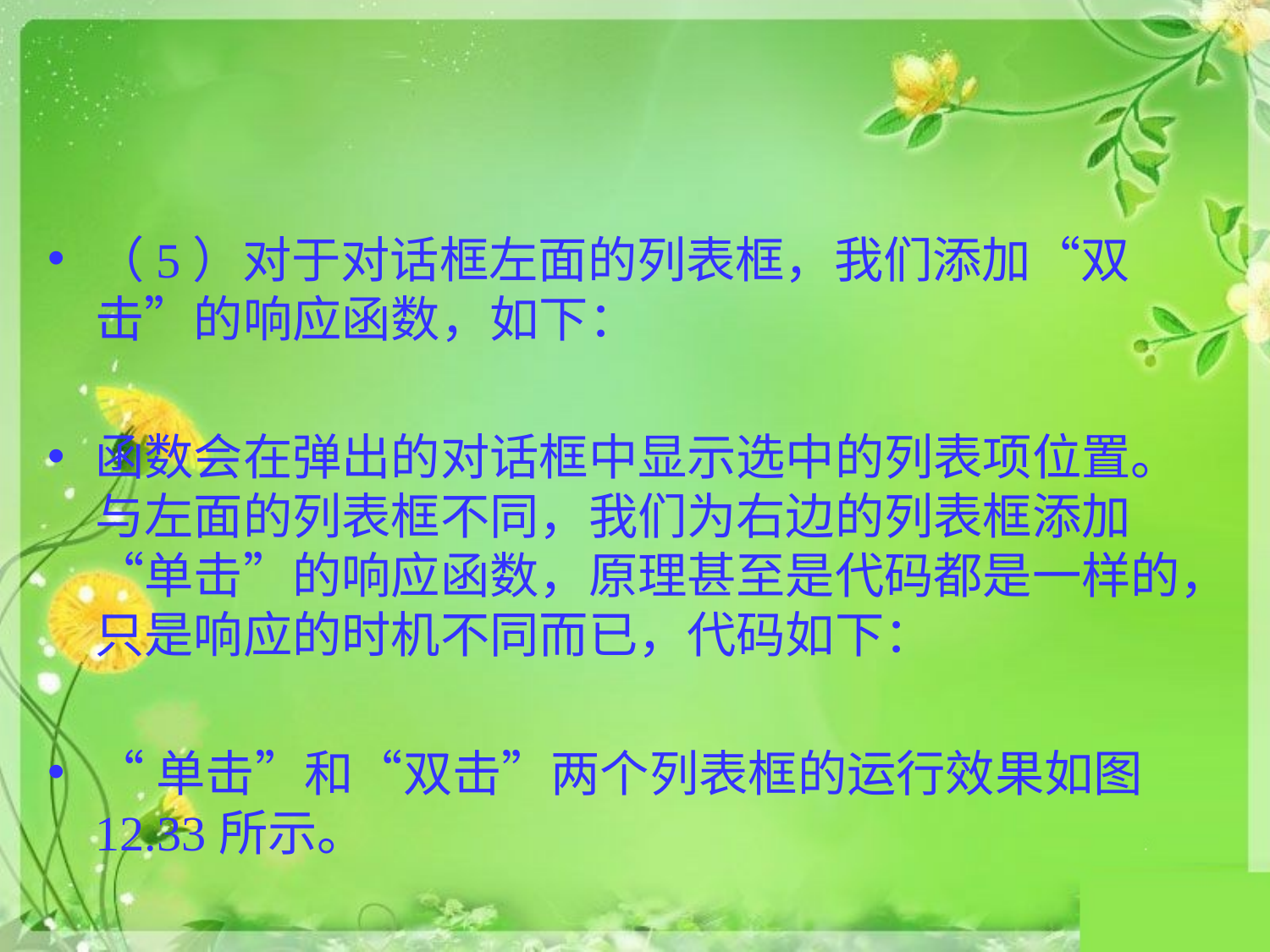

#
（5）对于对话框左面的列表框，我们添加“双击”的响应函数，如下：

函数会在弹出的对话框中显示选中的列表项位置。与左面的列表框不同，我们为右边的列表框添加“单击”的响应函数，原理甚至是代码都是一样的，只是响应的时机不同而已，代码如下：

“单击”和“双击”两个列表框的运行效果如图12.33所示。